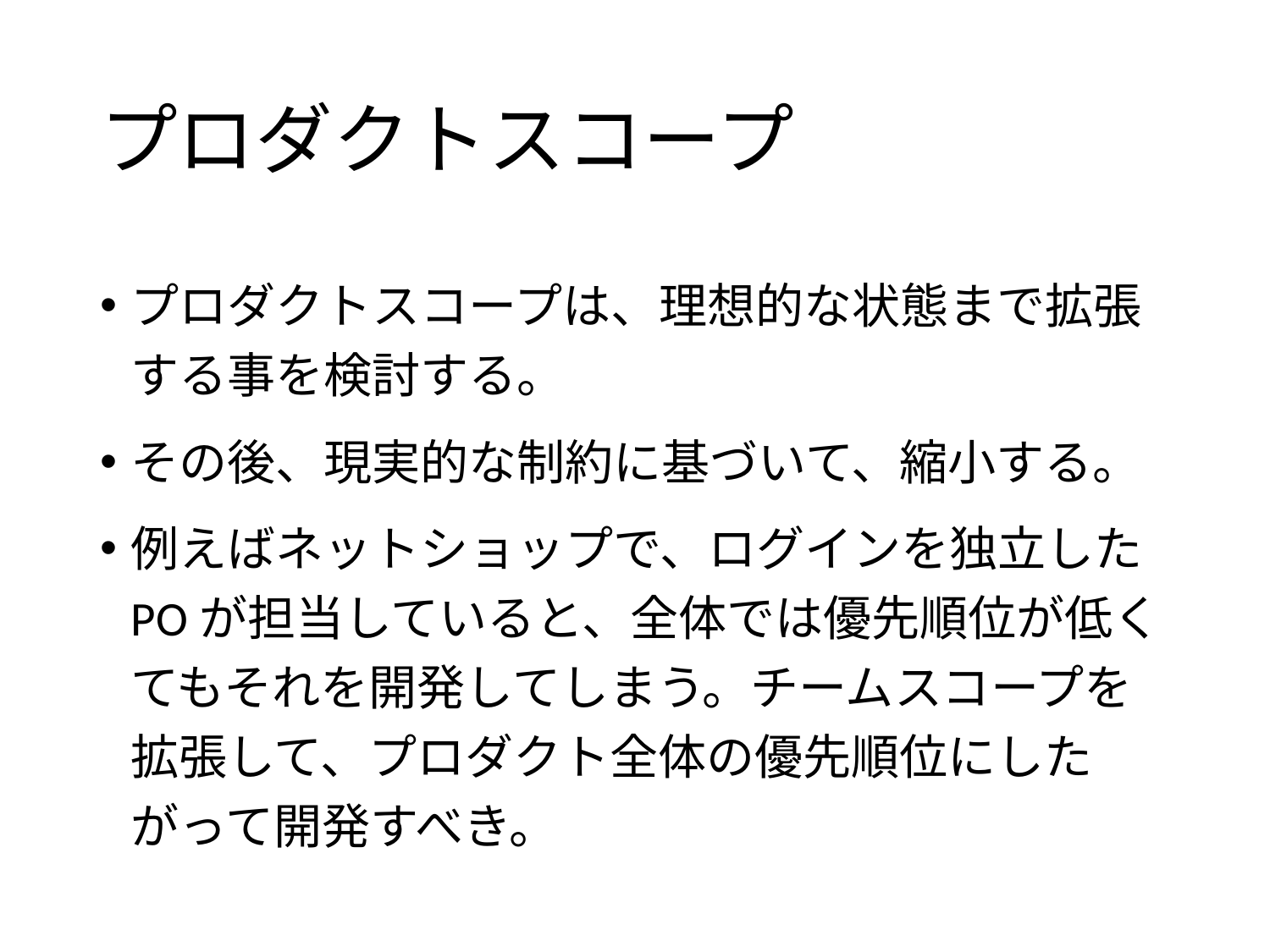

# プロダクトスコープ
プロダクトスコープは、理想的な状態まで拡張する事を検討する。
その後、現実的な制約に基づいて、縮小する。
例えばネットショップで、ログインを独立したPOが担当していると、全体では優先順位が低くてもそれを開発してしまう。チームスコープを拡張して、プロダクト全体の優先順位にしたがって開発すべき。